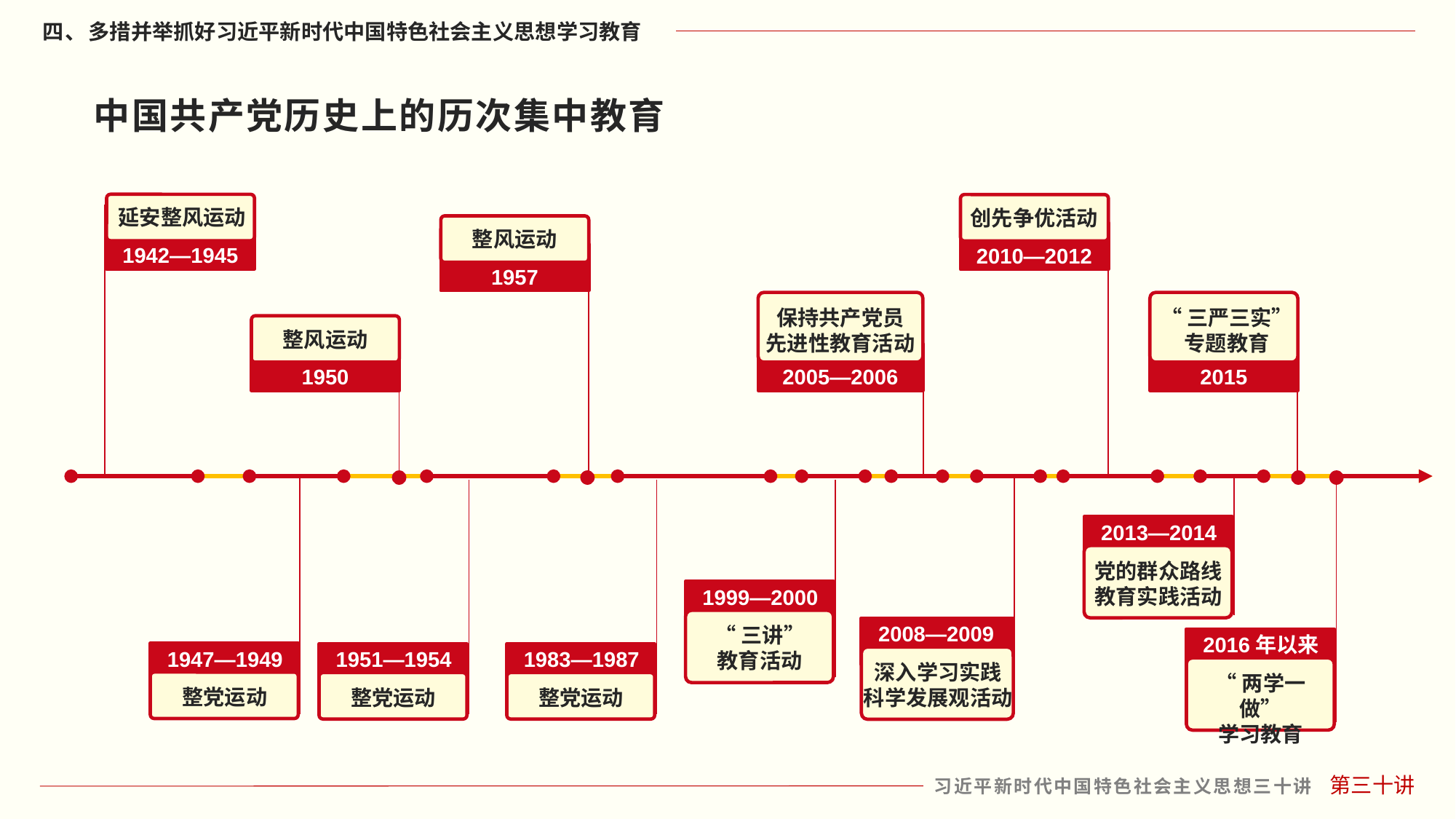

中国共产党历史上的历次集中教育

延安整风运动

1942—1945

创先争优活动

2010—2012

整风运动

1957

保持共产党员
先进性教育活动

2005—2006

“三严三实”
专题教育

2015

整风运动

1950

2016年以来

“两学一做”
学习教育
2008—2009

深入学习实践
科学发展观活动
1947—1949

整党运动
2013—2014

党的群众路线教育实践活动
1951—1954

整党运动
1983—1987

整党运动
1999—2000

“三讲”
教育活动